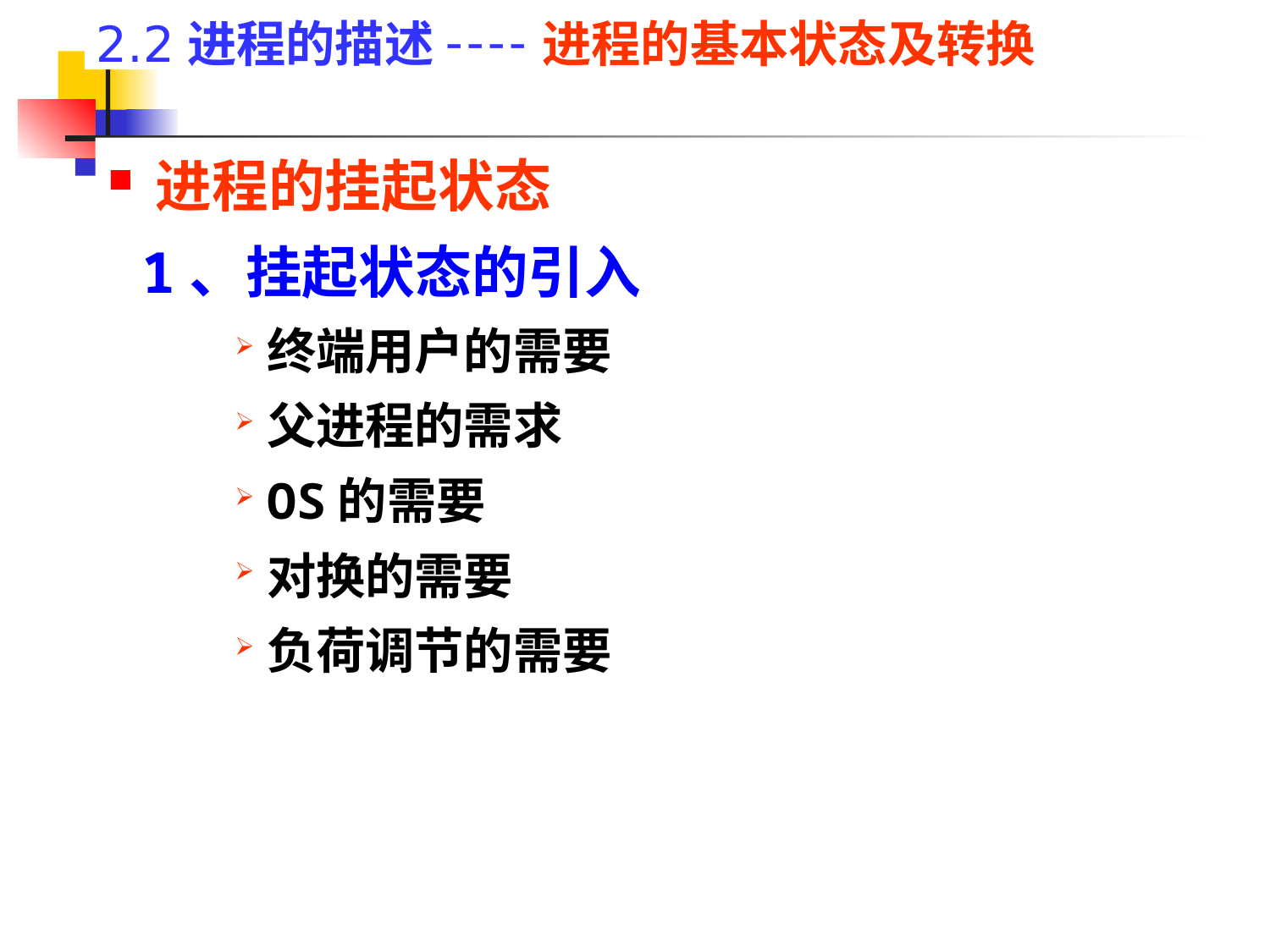

# 2.2进程的描述----进程的基本状态及转换
进程的挂起状态
 1、挂起状态的引入
终端用户的需要
父进程的需求
OS的需要
对换的需要
负荷调节的需要